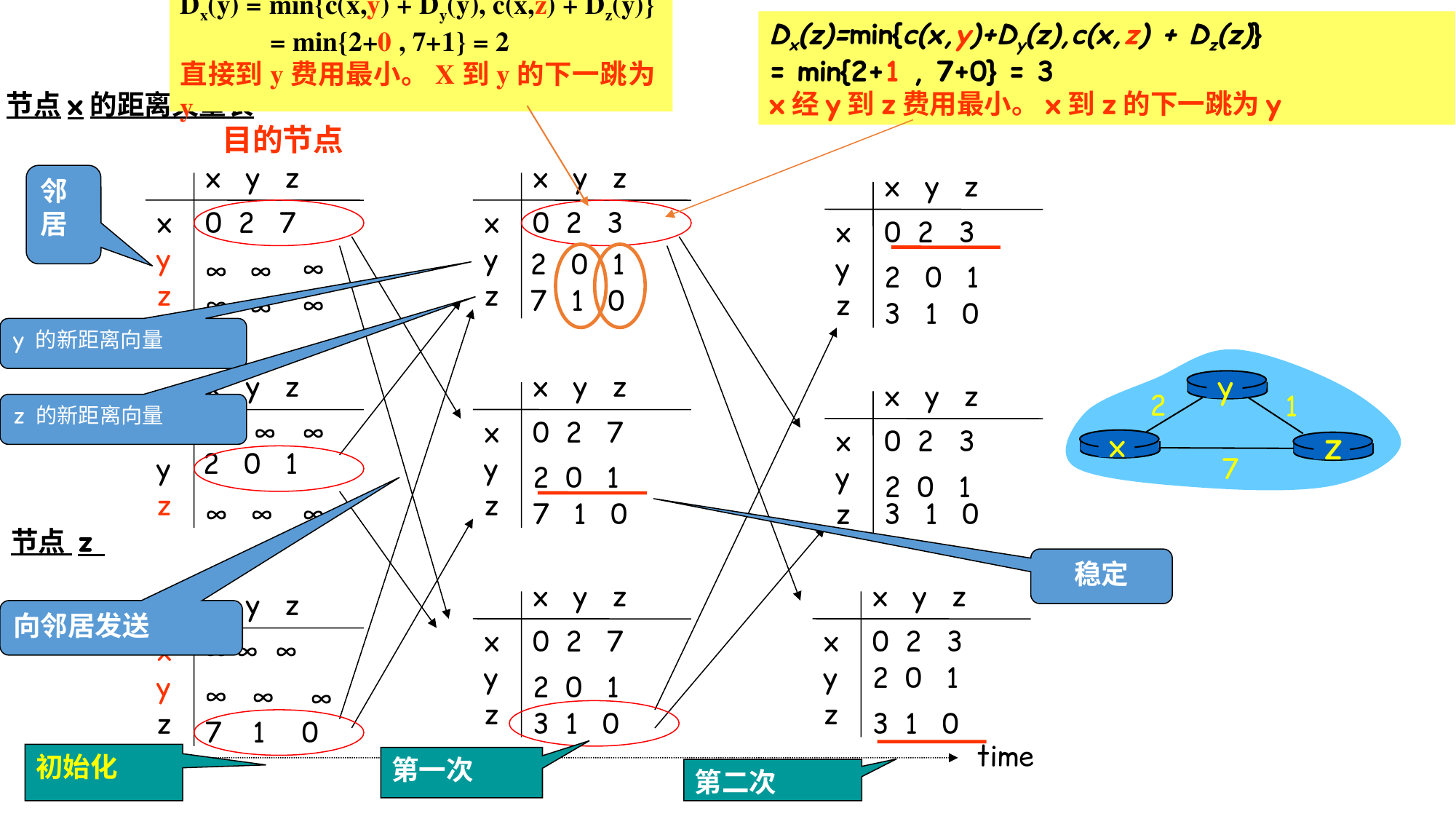

Dx(y) = min{c(x,y) + Dy(y), c(x,z) + Dz(y)}
             = min{2+0 , 7+1} = 2
直接到y费用最小。X到y的下一跳为y
Dx(z)=min{c(x,y)+Dy(z),c(x,z) + Dz(z)}
= min{2+1 , 7+0} = 3
x经y到z费用最小。x到z的下一跳为y
节点x的距离矢量表

目的节点

x   y   z

x
0  2   7
y
∞
∞
 ∞
z

∞
∞
 ∞

x   y   z
x   y   z
邻居

x
0  2   3

x
0  2   3

y
2   0   1

y

2   0   1
z
7   1   0
z
3   1   0

节点 y
y 的新距离向量

y

2
1

z

x

7

x   y   z
x   y   z
x   y   z

z 的新距离向量
∞
2   0   1

x
∞
∞
x
0  2   7

x
0  2   3
y

y
2  0   1
y
2  0   1
z
z

∞
∞
∞
7   1   0
z
3   1   0

节点 z

稳定
x   y   z
x   y   z
x   y   z

向邻居发送

x
0  2   7
x
0  2   3

x
∞ ∞  ∞
y
y
2  0   1
y
2  0   1
∞
 ∞
 ∞
z
z

z
3  1   0
3  1   0

7
1
0
time

初始化
第一次

第二次